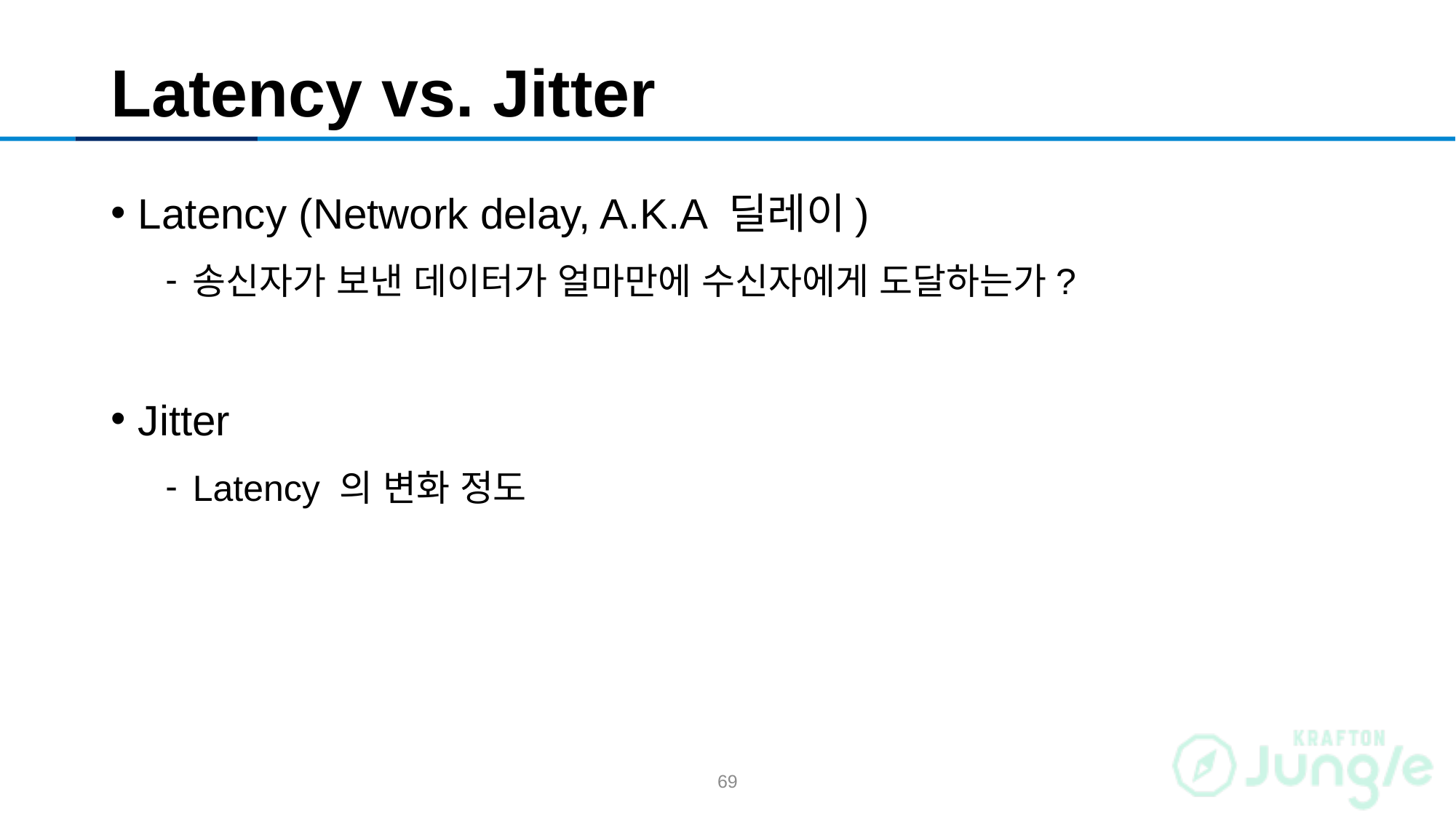

# Latency vs. Jitter
Latency (Network delay, A.K.A 딜레이)
송신자가 보낸 데이터가 얼마만에 수신자에게 도달하는가?

Jitter
Latency 의 변화 정도
69